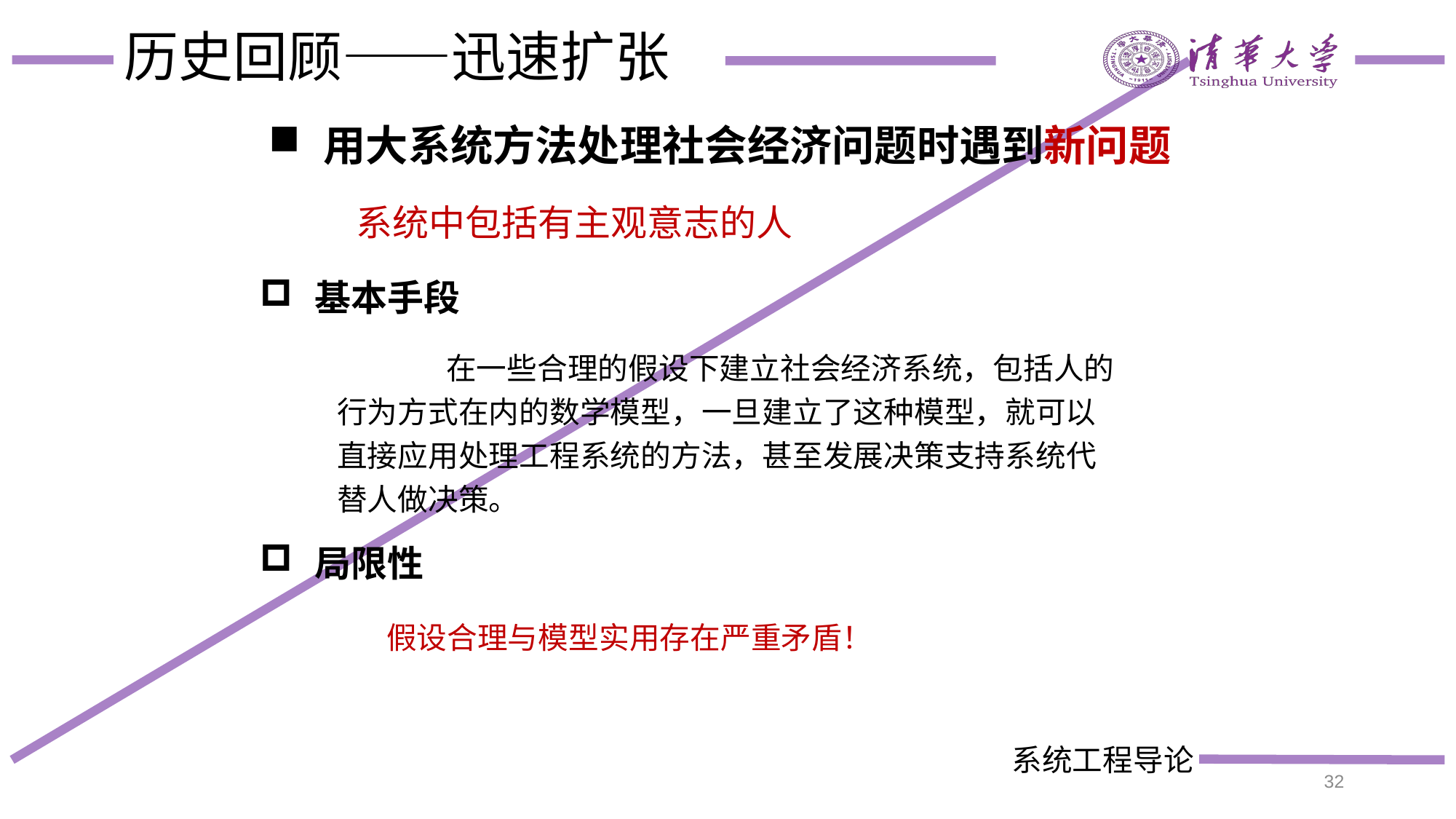

# 历史回顾——迅速扩张
用大系统方法处理社会经济问题时遇到新问题
系统中包括有主观意志的人
基本手段
	在一些合理的假设下建立社会经济系统，包括人的行为方式在内的数学模型，一旦建立了这种模型，就可以直接应用处理工程系统的方法，甚至发展决策支持系统代替人做决策。
局限性
假设合理与模型实用存在严重矛盾！
32